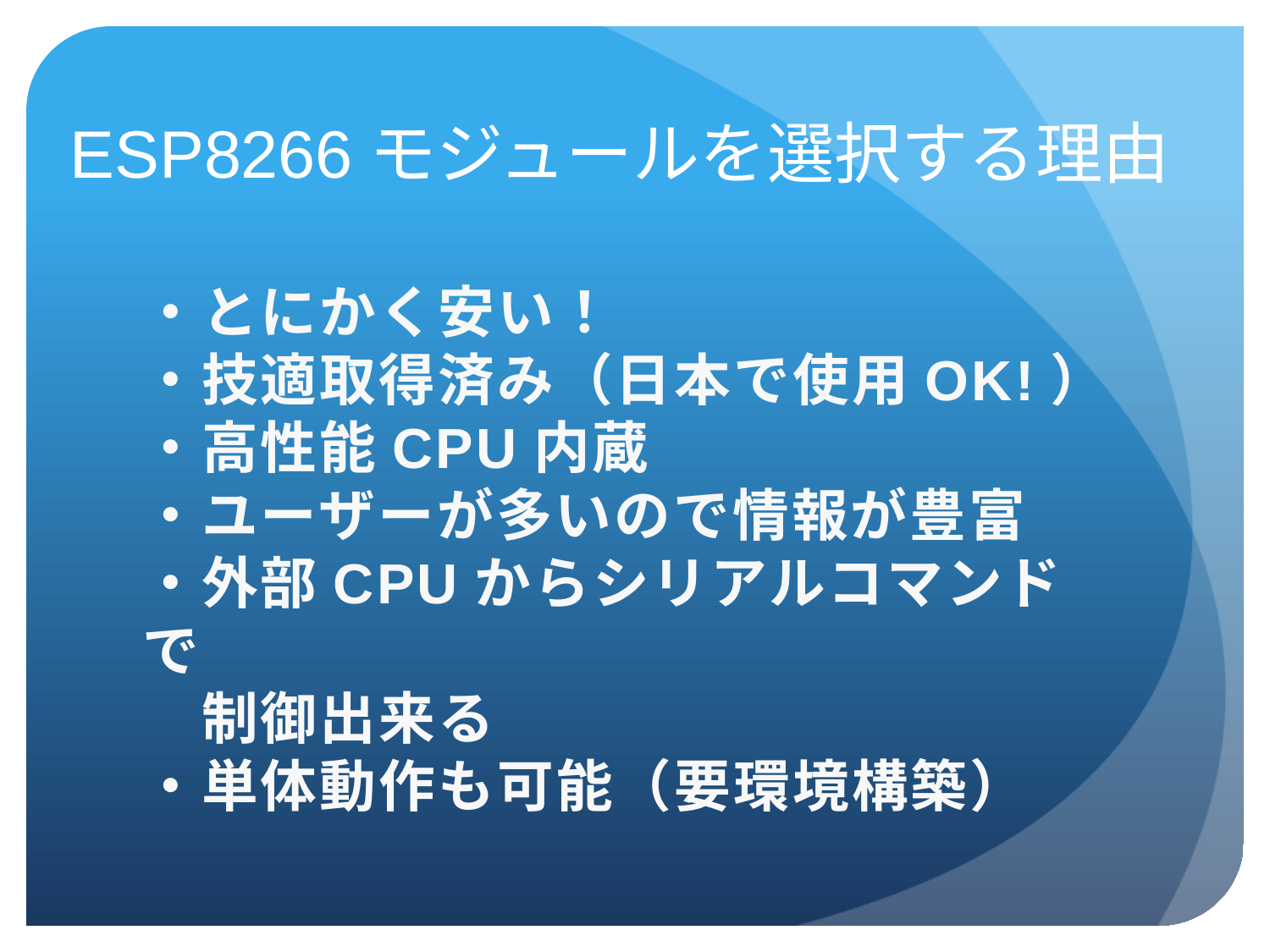

# ESP8266モジュールを選択する理由
・とにかく安い！
・技適取得済み（日本で使用OK!）
・高性能CPU内蔵
・ユーザーが多いので情報が豊富
・外部CPUからシリアルコマンドで
　制御出来る
・単体動作も可能（要環境構築）